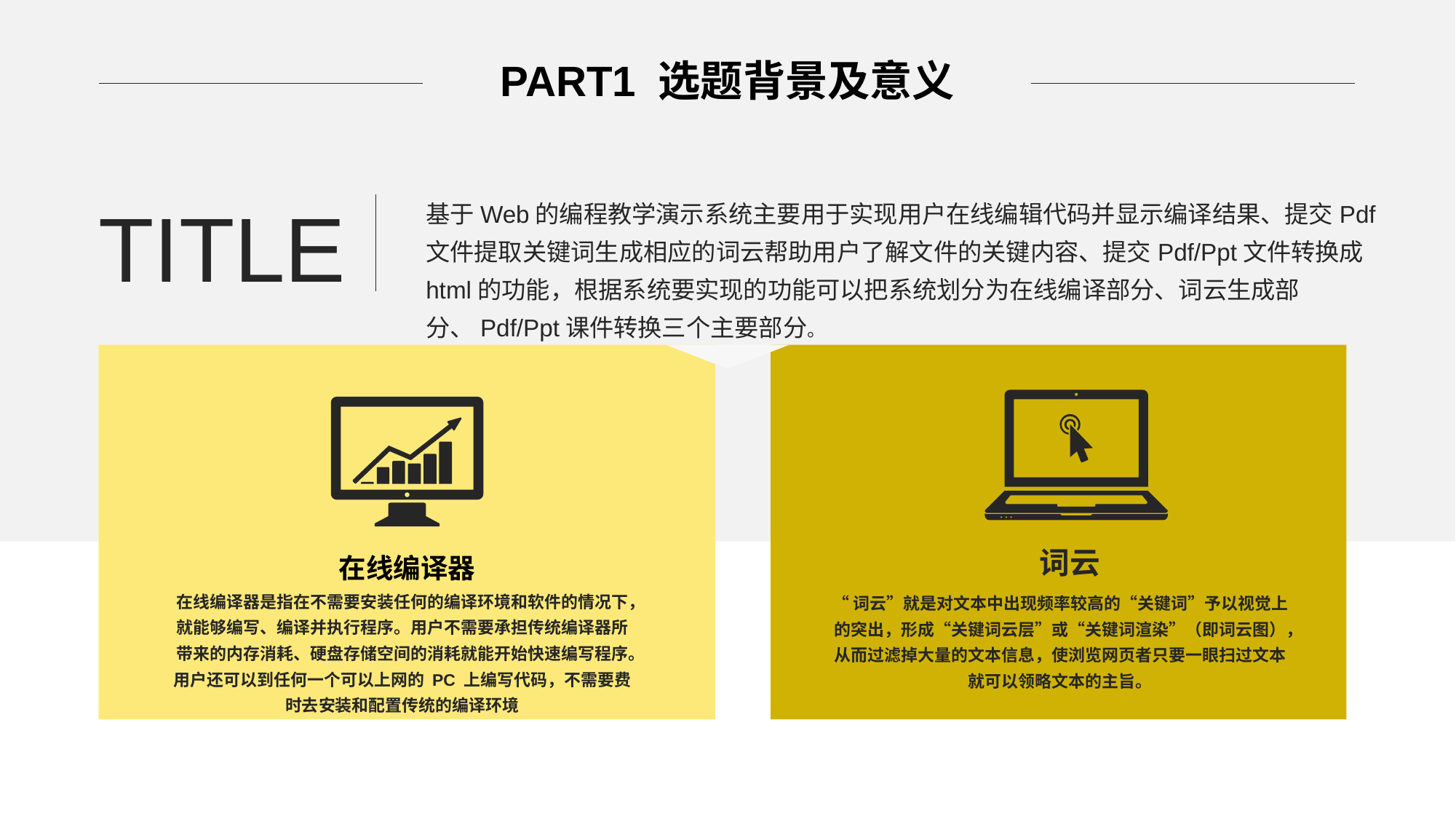

PART1 选题背景及意义
基于Web的编程教学演示系统主要用于实现用户在线编辑代码并显示编译结果、提交Pdf文件提取关键词生成相应的词云帮助用户了解文件的关键内容、提交Pdf/Ppt文件转换成html的功能，根据系统要实现的功能可以把系统划分为在线编译部分、词云生成部分、Pdf/Ppt课件转换三个主要部分。
TITLE

词云
在线编译器
在线编译器是指在不需要安装任何的编译环境和软件的情况下，就能够编写、编译并执行程序。用户不需要承担传统编译器所带来的内存消耗、硬盘存储空间的消耗就能开始快速编写程序。用户还可以到任何一个可以上网的 PC 上编写代码，不需要费时去安装和配置传统的编译环境
“词云”就是对文本中出现频率较高的“关键词”予以视觉上的突出，形成“关键词云层”或“关键词渲染”（即词云图），从而过滤掉大量的文本信息，使浏览网页者只要一眼扫过文本就可以领略文本的主旨。